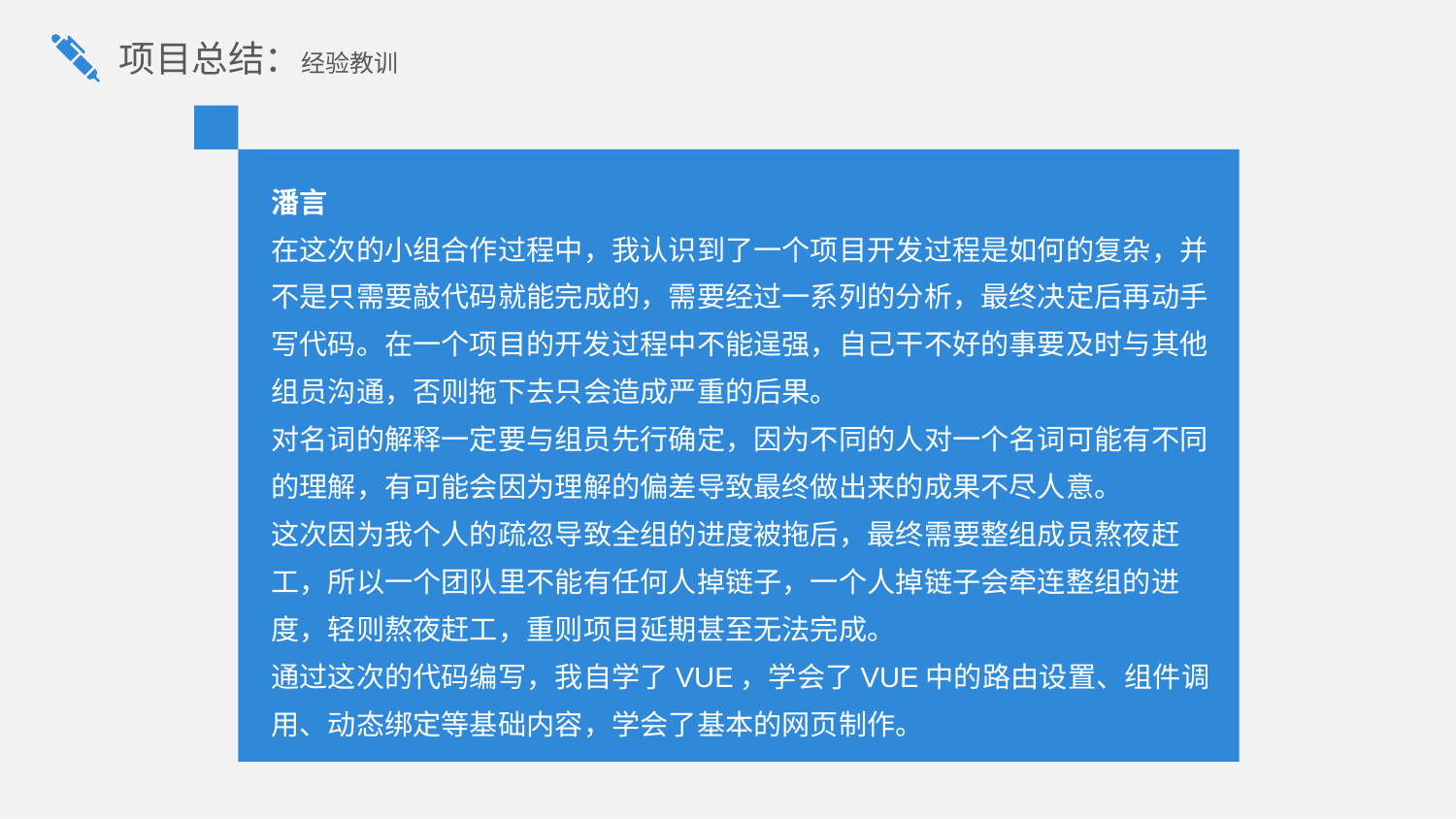

项目总结：经验教训

潘言
在这次的小组合作过程中，我认识到了一个项目开发过程是如何的复杂，并不是只需要敲代码就能完成的，需要经过一系列的分析，最终决定后再动手写代码。在一个项目的开发过程中不能逞强，自己干不好的事要及时与其他组员沟通，否则拖下去只会造成严重的后果。
对名词的解释一定要与组员先行确定，因为不同的人对一个名词可能有不同的理解，有可能会因为理解的偏差导致最终做出来的成果不尽人意。
这次因为我个人的疏忽导致全组的进度被拖后，最终需要整组成员熬夜赶工，所以一个团队里不能有任何人掉链子，一个人掉链子会牵连整组的进度，轻则熬夜赶工，重则项目延期甚至无法完成。
通过这次的代码编写，我自学了VUE，学会了VUE中的路由设置、组件调用、动态绑定等基础内容，学会了基本的网页制作。